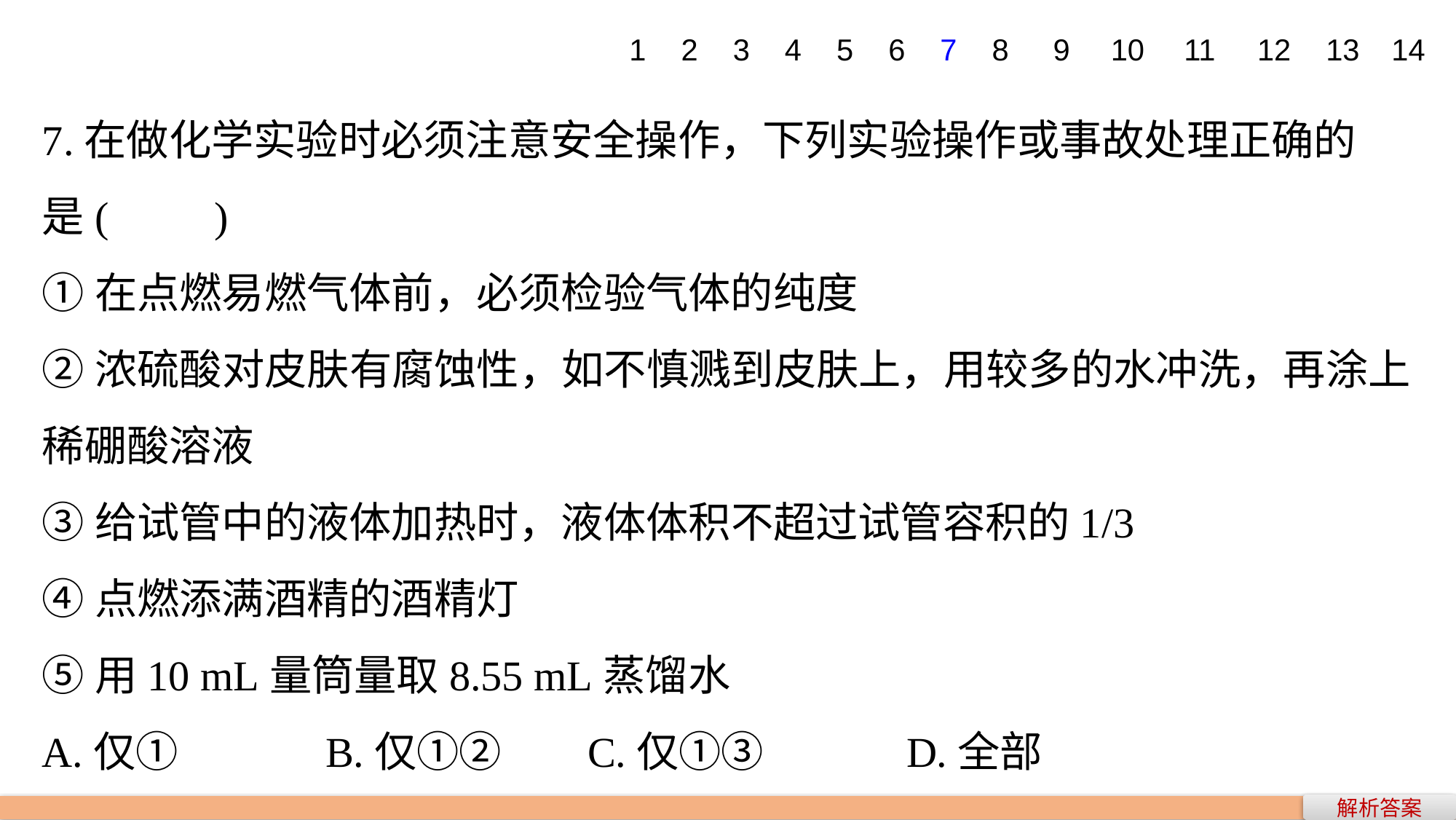

1
2
3
4
5
6
7
8
9
10
11
12
13
14
7.在做化学实验时必须注意安全操作，下列实验操作或事故处理正确的
是(　　)
①在点燃易燃气体前，必须检验气体的纯度
②浓硫酸对皮肤有腐蚀性，如不慎溅到皮肤上，用较多的水冲洗，再涂上稀硼酸溶液
③给试管中的液体加热时，液体体积不超过试管容积的1/3
④点燃添满酒精的酒精灯
⑤用10 mL量筒量取8.55 mL蒸馏水
A.仅①  	     B.仅①②        C.仅①③              D.全部
解析答案